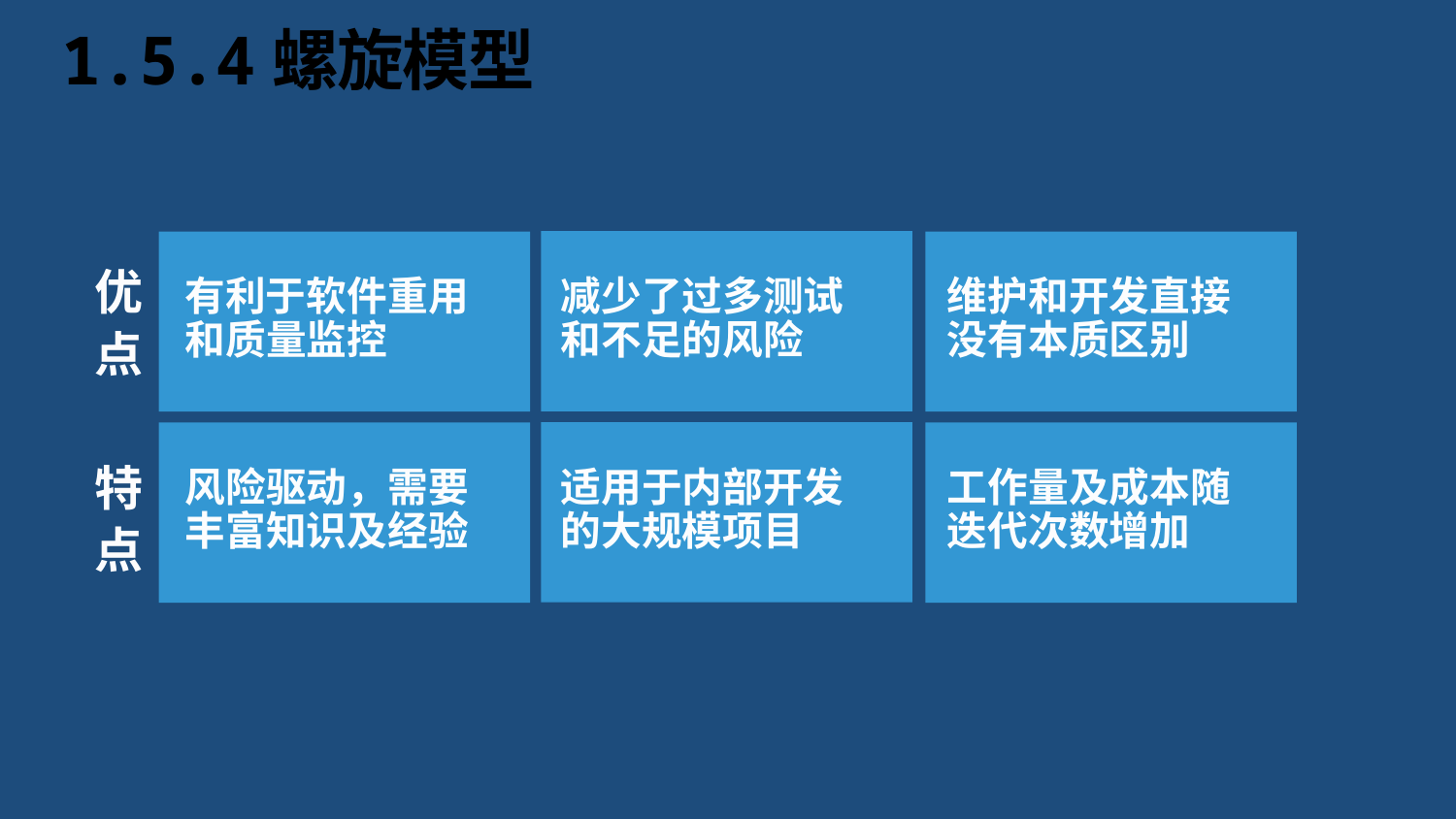

# 1.5.4螺旋模型

优
点
有利于软件重用和质量监控
减少了过多测试和不足的风险
维护和开发直接没有本质区别

特
点
风险驱动，需要丰富知识及经验
适用于内部开发的大规模项目
工作量及成本随迭代次数增加